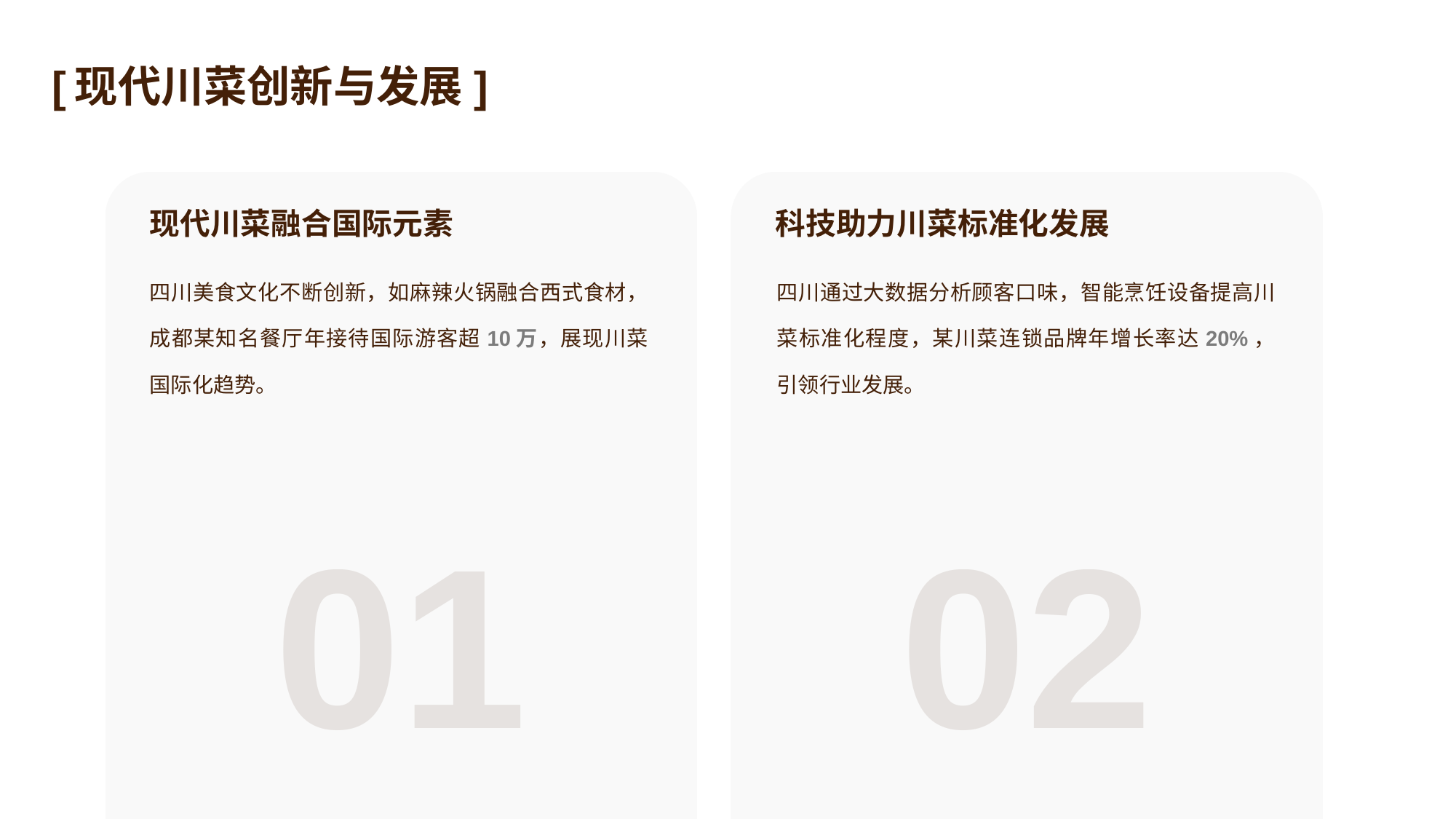

[现代川菜创新与发展]

现代川菜融合国际元素
科技助力川菜标准化发展
四川美食文化不断创新，如麻辣火锅融合西式食材，成都某知名餐厅年接待国际游客超10万，展现川菜国际化趋势。
四川通过大数据分析顾客口味，智能烹饪设备提高川菜标准化程度，某川菜连锁品牌年增长率达20%，引领行业发展。
01
02